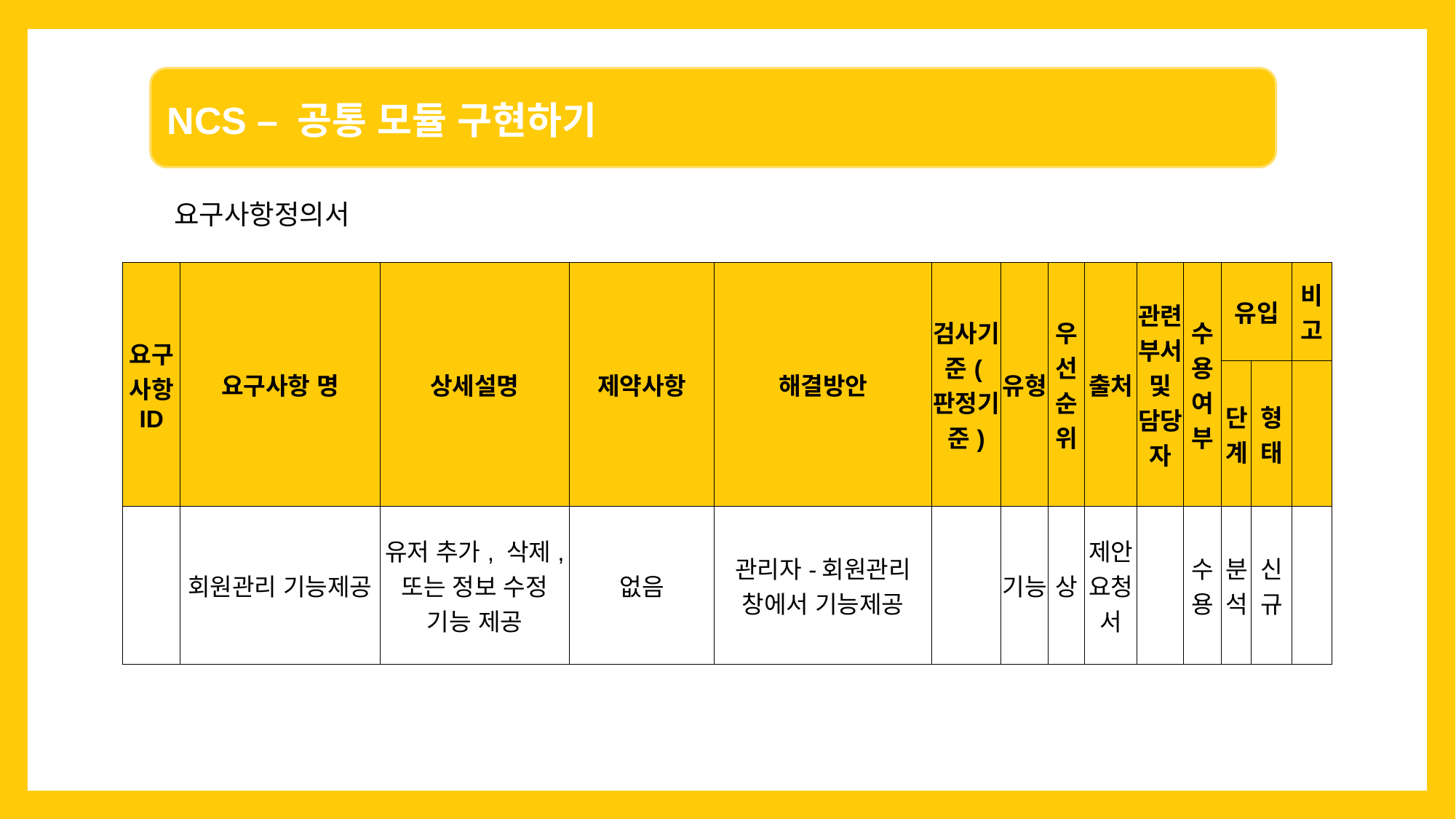

NCS – 공통 모듈 구현하기
요구사항정의서
| 요구사항 ID | 요구사항 명 | 상세설명 | 제약사항 | 해결방안 | 검사기준(판정기준) | 유형 | 우선순위 | 출처 | 관련부서 및 담당자 | 수용여부 | 유입 |  | 비고 |
| --- | --- | --- | --- | --- | --- | --- | --- | --- | --- | --- | --- | --- | --- |
|  |  |  |  |  |  |  |  |  |  |  | 단계 | 형태 |  |
|  | 회원관리 기능제공 | 유저 추가, 삭제, 또는 정보 수정 기능 제공 | 없음 | 관리자-회원관리 창에서 기능제공 |  | 기능 | 상 | 제안요청서 |  | 수용 | 분석 | 신규 |  |